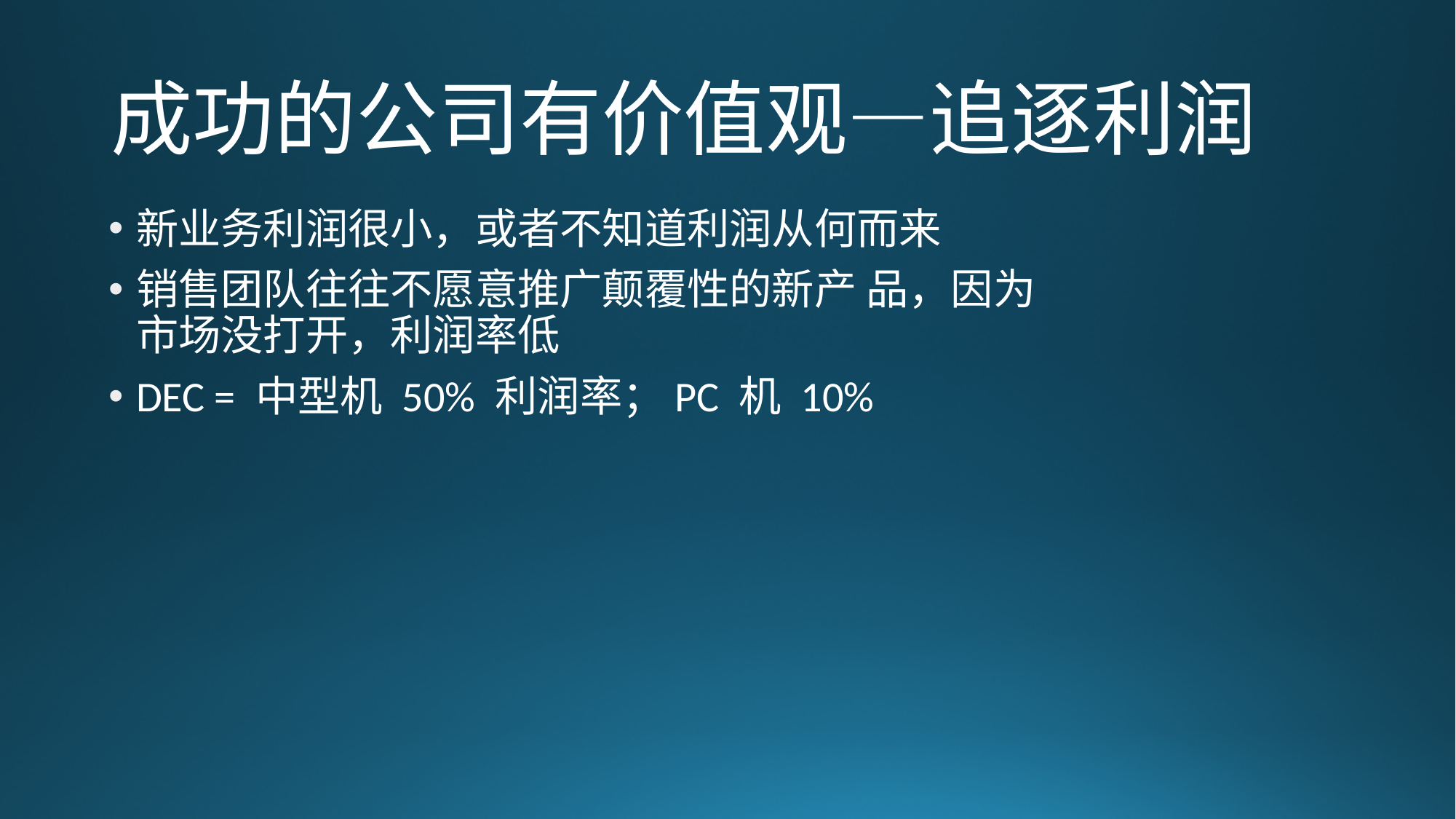

# 成功的公司有价值观—追逐利润
新业务利润很小，或者不知道利润从何而来
销售团队往往不愿意推广颠覆性的新产 品，因为市场没打开，利润率低
DEC = 中型机 50% 利润率；PC 机 10%